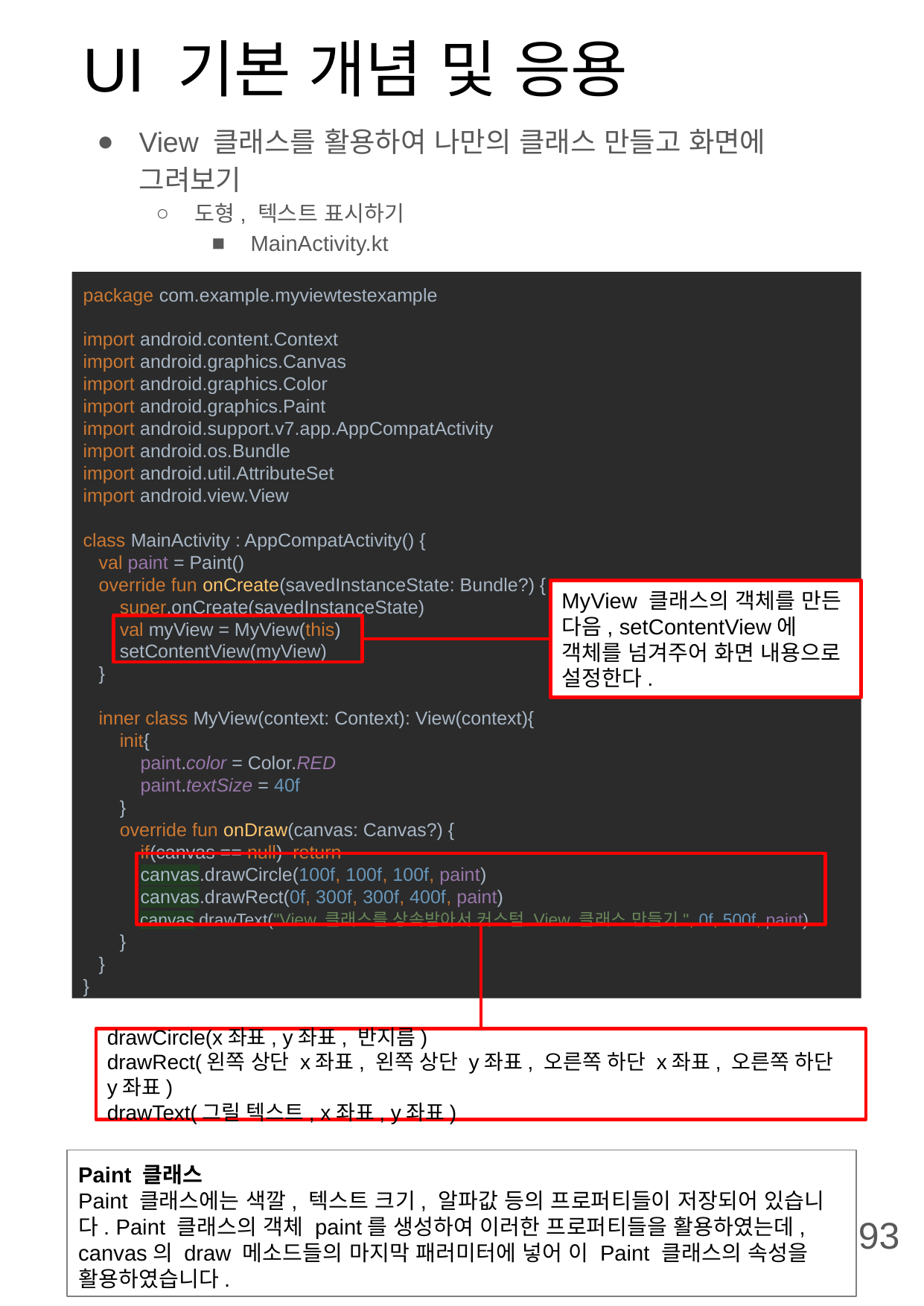

# UI 기본 개념 및 응용
View 클래스를 활용하여 나만의 클래스 만들고 화면에 그려보기
도형, 텍스트 표시하기
MainActivity.kt
package com.example.myviewtestexample

import android.content.Context
import android.graphics.Canvas
import android.graphics.Color
import android.graphics.Paint
import android.support.v7.app.AppCompatActivity
import android.os.Bundle
import android.util.AttributeSet
import android.view.View

class MainActivity : AppCompatActivity() {
   val paint = Paint()
   override fun onCreate(savedInstanceState: Bundle?) {
       super.onCreate(savedInstanceState)
       val myView = MyView(this)
       setContentView(myView)
   }

   inner class MyView(context: Context): View(context){
       init{
           paint.color = Color.RED
           paint.textSize = 40f
       }
       override fun onDraw(canvas: Canvas?) {
           if(canvas == null)  return
           canvas.drawCircle(100f, 100f, 100f, paint)
           canvas.drawRect(0f, 300f, 300f, 400f, paint)
           canvas.drawText("View 클래스를 상속받아서 커스텀 View 클래스 만들기", 0f, 500f, paint)
       }
   }
}
MyView 클래스의 객체를 만든 다음, setContentView에 객체를 넘겨주어 화면 내용으로 설정한다.

drawCircle(x좌표, y좌표, 반지름)
drawRect(왼쪽 상단 x좌표, 왼쪽 상단 y좌표, 오른쪽 하단 x좌표, 오른쪽 하단 y좌표)
drawText(그릴 텍스트, x좌표, y좌표)
Paint 클래스
Paint 클래스에는 색깔, 텍스트 크기, 알파값 등의 프로퍼티들이 저장되어 있습니다. Paint 클래스의 객체 paint를 생성하여 이러한 프로퍼티들을 활용하였는데, canvas의 draw 메소드들의 마지막 패러미터에 넣어 이 Paint 클래스의 속성을 활용하였습니다.
93
내가 만든 MyView를 표시한다.